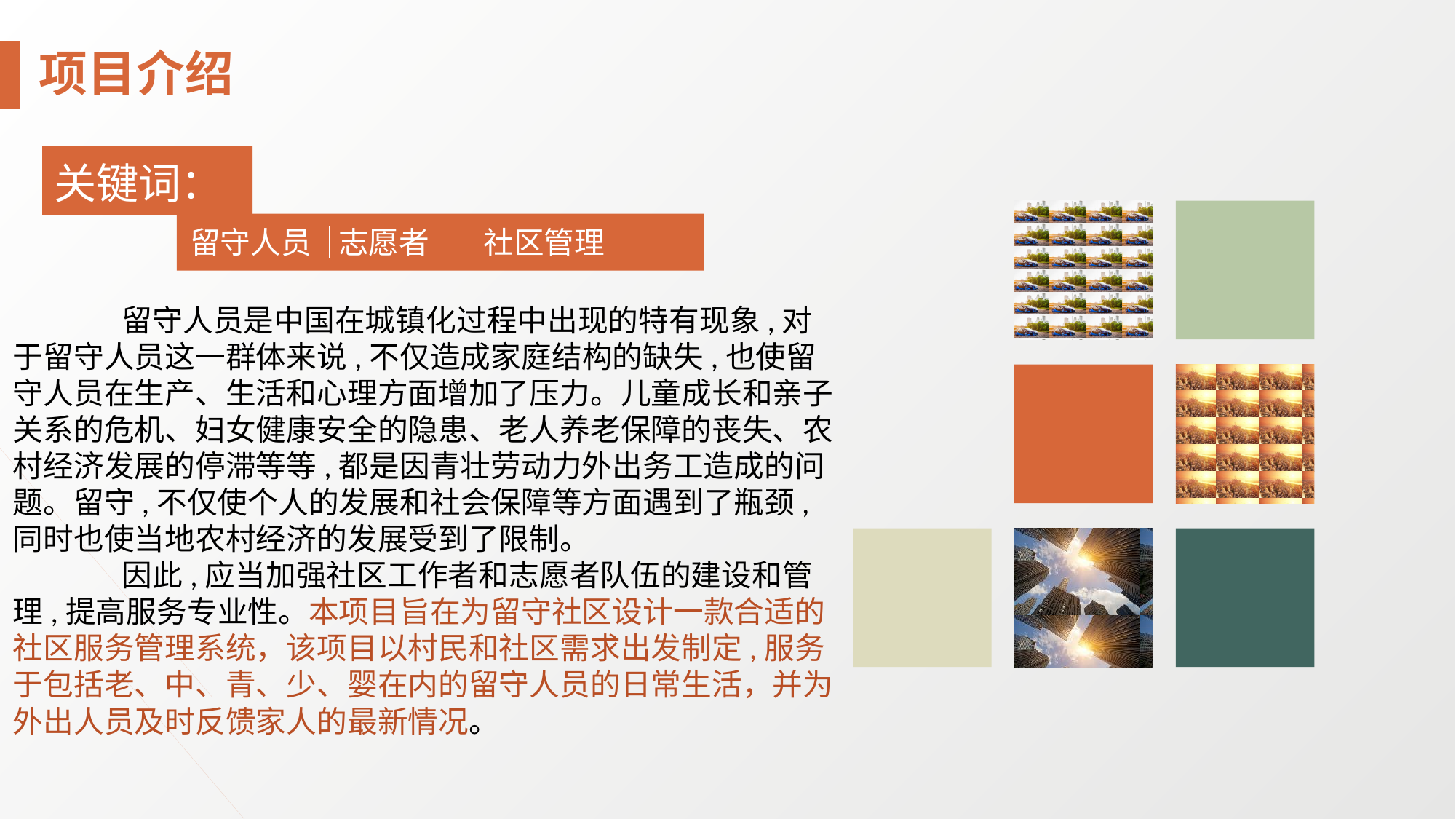

项目介绍

关键词：

留守人员    志愿者        社区管理
	留守人员是中国在城镇化过程中出现的特有现象,对于留守人员这一群体来说,不仅造成家庭结构的缺失,也使留守人员在生产、生活和心理方面增加了压力。儿童成长和亲子关系的危机、妇女健康安全的隐患、老人养老保障的丧失、农村经济发展的停滞等等,都是因青壮劳动力外出务工造成的问题。留守,不仅使个人的发展和社会保障等方面遇到了瓶颈,同时也使当地农村经济的发展受到了限制。
	因此,应当加强社区工作者和志愿者队伍的建设和管理,提高服务专业性。本项目旨在为留守社区设计一款合适的社区服务管理系统，该项目以村民和社区需求出发制定,服务于包括老、中、青、少、婴在内的留守人员的日常生活，并为外出人员及时反馈家人的最新情况。